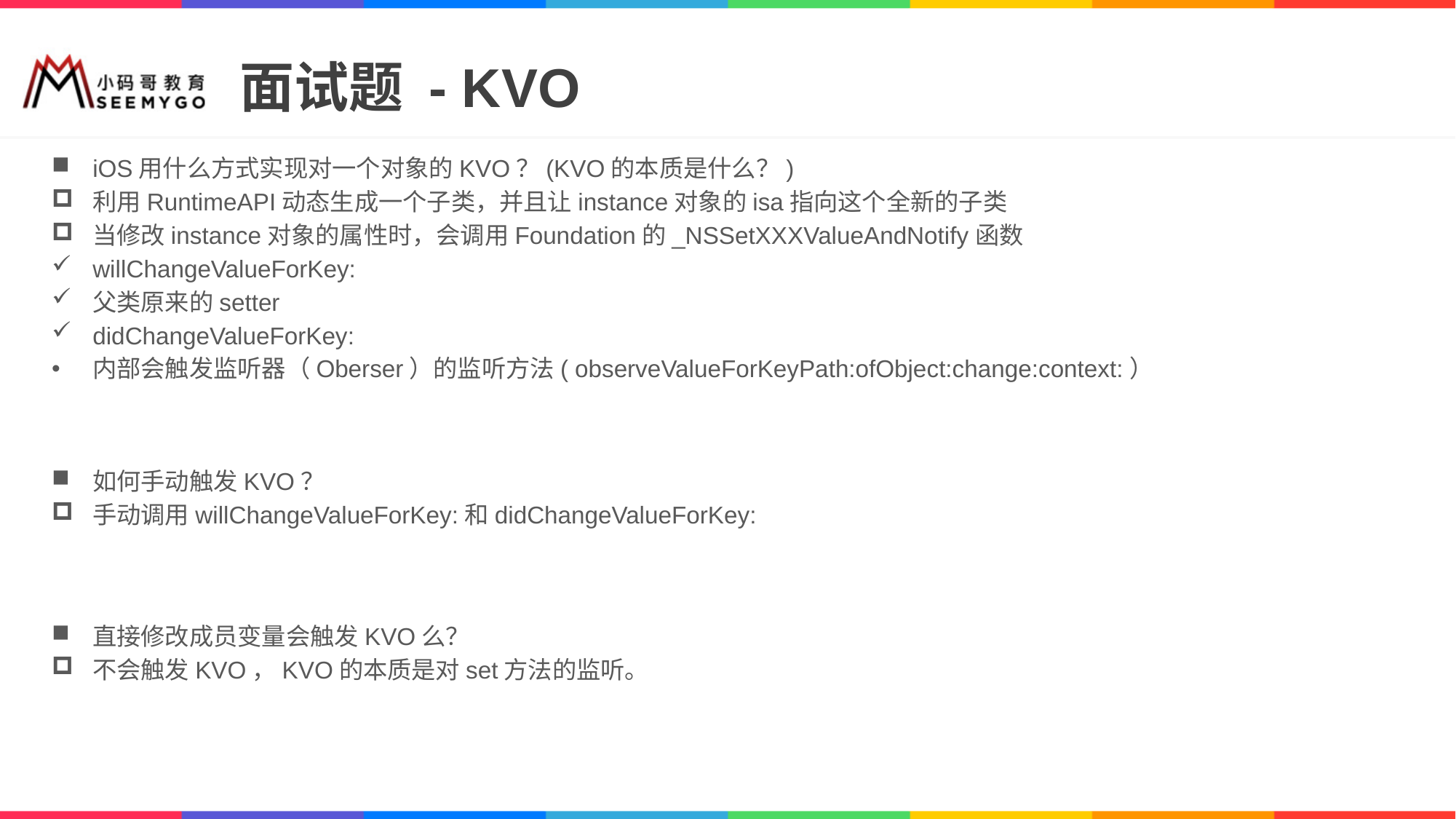

# 面试题 - KVO
iOS用什么方式实现对一个对象的KVO？(KVO的本质是什么？)
利用RuntimeAPI动态生成一个子类，并且让instance对象的isa指向这个全新的子类
当修改instance对象的属性时，会调用Foundation的_NSSetXXXValueAndNotify函数
willChangeValueForKey:
父类原来的setter
didChangeValueForKey:
内部会触发监听器（Oberser）的监听方法( observeValueForKeyPath:ofObject:change:context:）
如何手动触发KVO？
手动调用willChangeValueForKey:和didChangeValueForKey:
直接修改成员变量会触发KVO么？
不会触发KVO，KVO的本质是对set方法的监听。